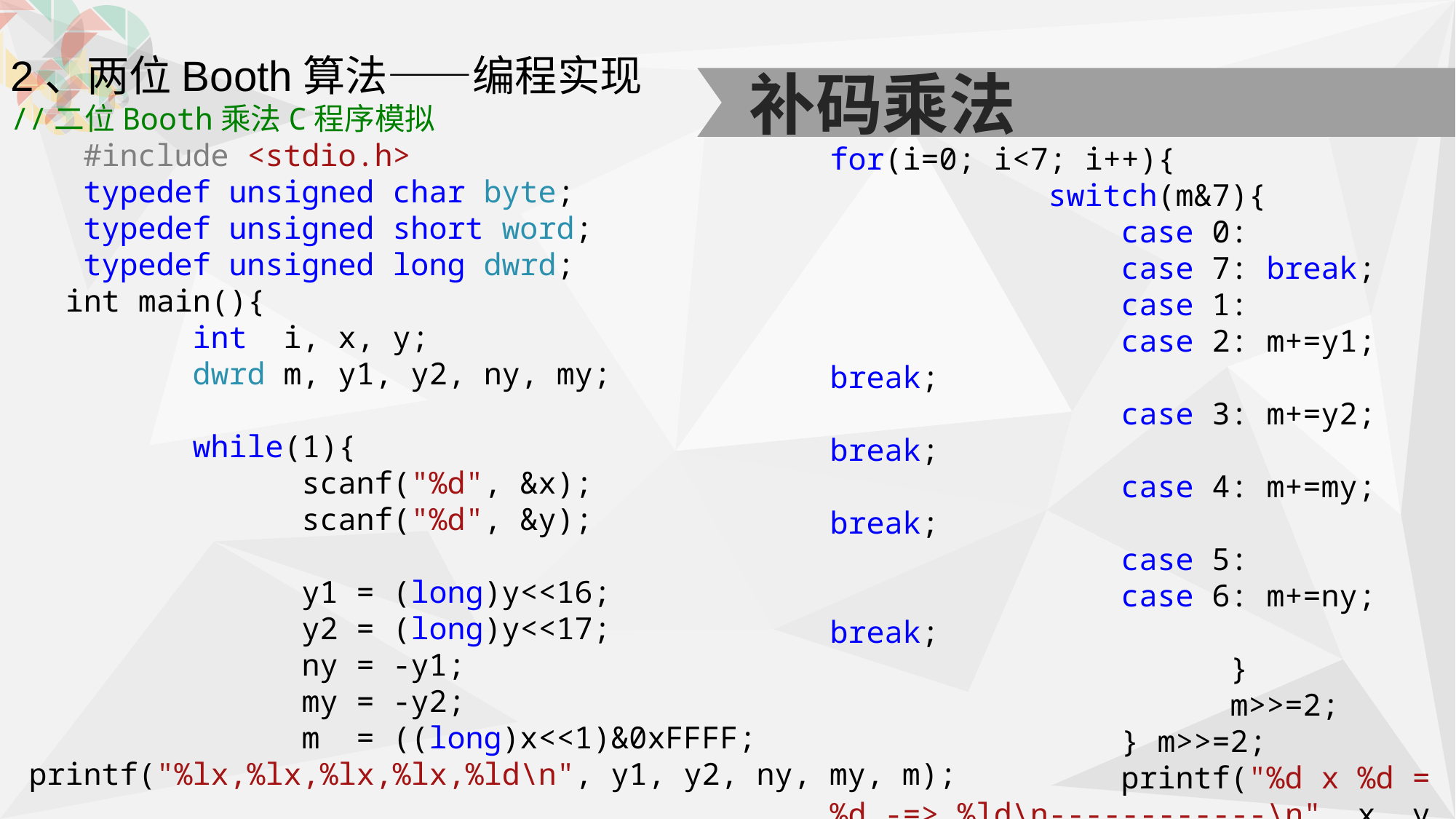

2、两位Booth算法——编程实现
//二位Booth乘法C程序模拟
    #include <stdio.h>
    typedef unsigned char byte;
    typedef unsigned short word;
    typedef unsigned long dwrd;
   int main(){
          int  i, x, y;
          dwrd m, y1, y2, ny, my;

          while(1){
                scanf("%d", &x);
                scanf("%d", &y);

                y1 = (long)y<<16;
                y2 = (long)y<<17;
                ny = -y1;
                my = -y2;
                m  = ((long)x<<1)&0xFFFF;
 printf("%lx,%lx,%lx,%lx,%ld\n", y1, y2, ny, my, m);

补码乘法

for(i=0; i<7; i++){
            switch(m&7){
                case 0:
                case 7: break;
                case 1:
                case 2: m+=y1; break;
                case 3: m+=y2; break;
                case 4: m+=my; break;
                case 5:
                case 6: m+=ny; break;
                      }
                      m>>=2;
                } m>>=2;
                printf("%d x %d = %d -=> %ld\n------------\n", x, y, x*y, m);
                if(getch()==27)break;
          }
return 0;
    }